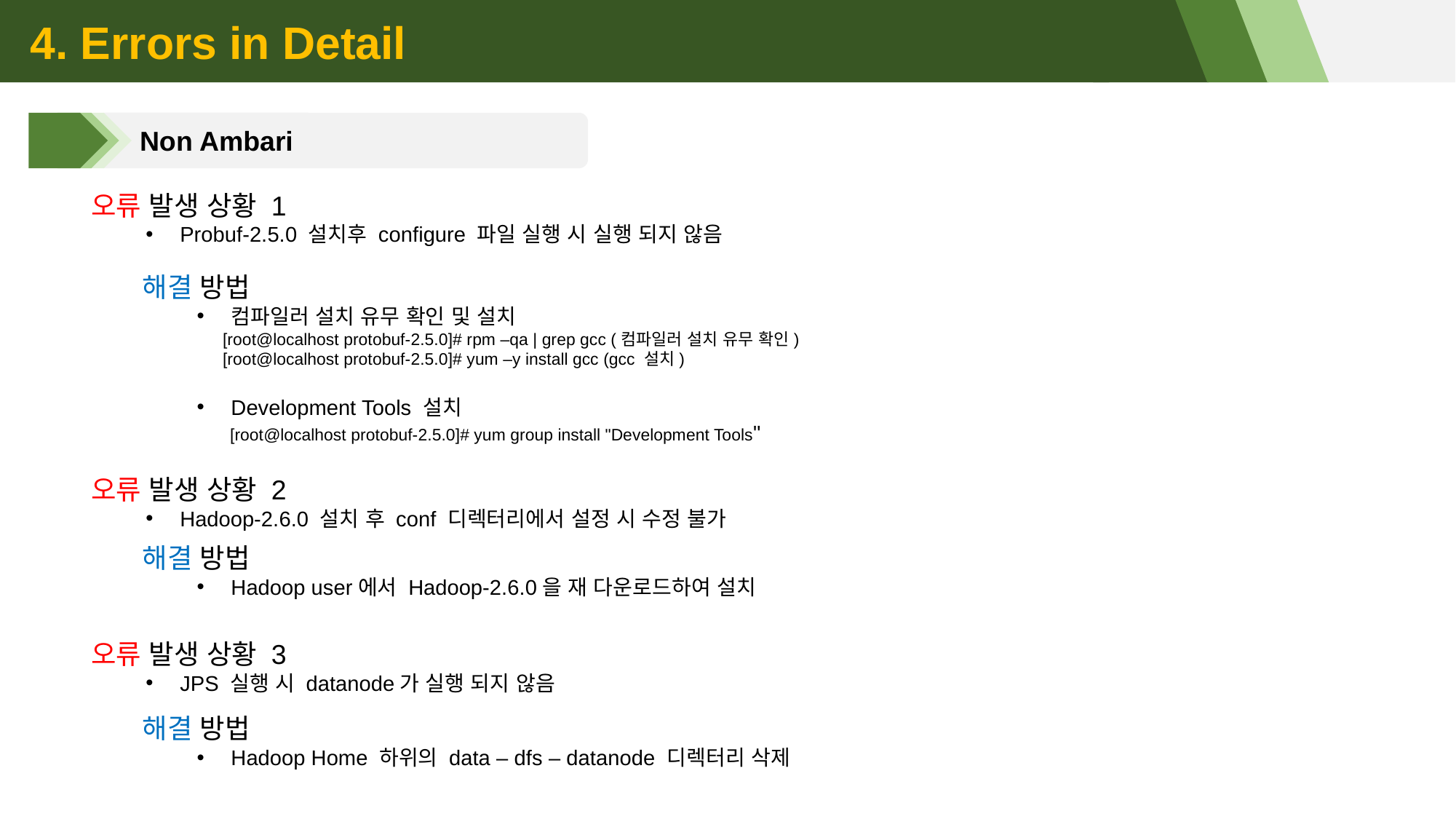

4. Errors in Detail
    Non Ambari

오류 발생 상황 1
Probuf-2.5.0 설치후 configure 파일 실행 시 실행 되지 않음
해결 방법
컴파일러 설치 유무 확인 및 설치
                 [root@localhost protobuf-2.5.0]# rpm –qa | grep gcc (컴파일러 설치 유무 확인)
                 [root@localhost protobuf-2.5.0]# yum –y install gcc (gcc 설치)

Development Tools 설치
       [root@localhost protobuf-2.5.0]# yum group install "Development Tools"
오류 발생 상황 2
Hadoop-2.6.0 설치 후 conf 디렉터리에서 설정 시 수정 불가
해결 방법
Hadoop user에서 Hadoop-2.6.0을 재 다운로드하여 설치
오류 발생 상황 3
JPS 실행 시 datanode가 실행 되지 않음
해결 방법
Hadoop Home 하위의 data – dfs – datanode 디렉터리 삭제